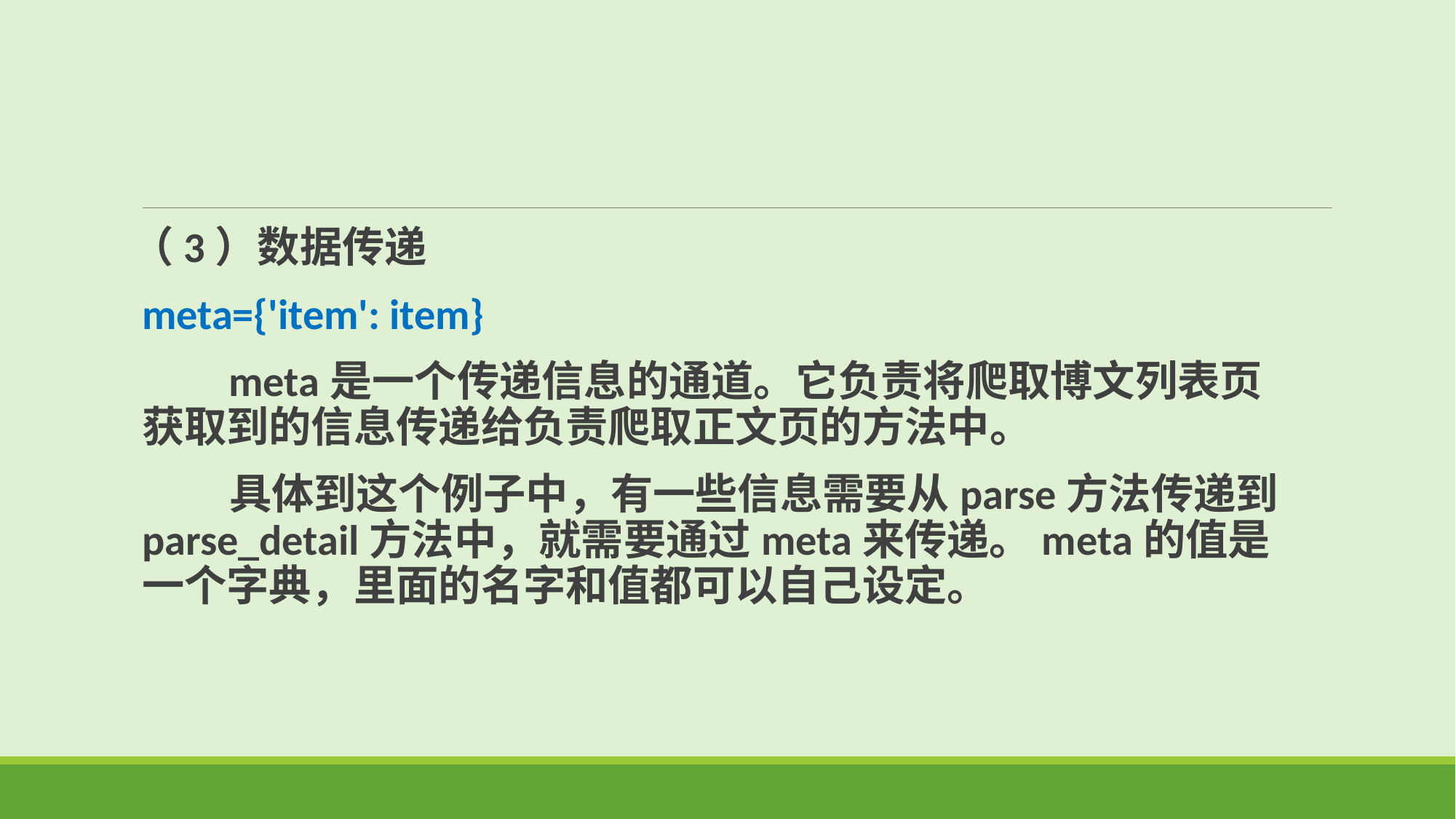

（3）数据传递
meta={'item': item}
         meta是一个传递信息的通道。它负责将爬取博文列表页获取到的信息传递给负责爬取正文页的方法中。
        具体到这个例子中，有一些信息需要从parse方法传递到parse_detail方法中，就需要通过meta来传递。meta的值是一个字典，里面的名字和值都可以自己设定。